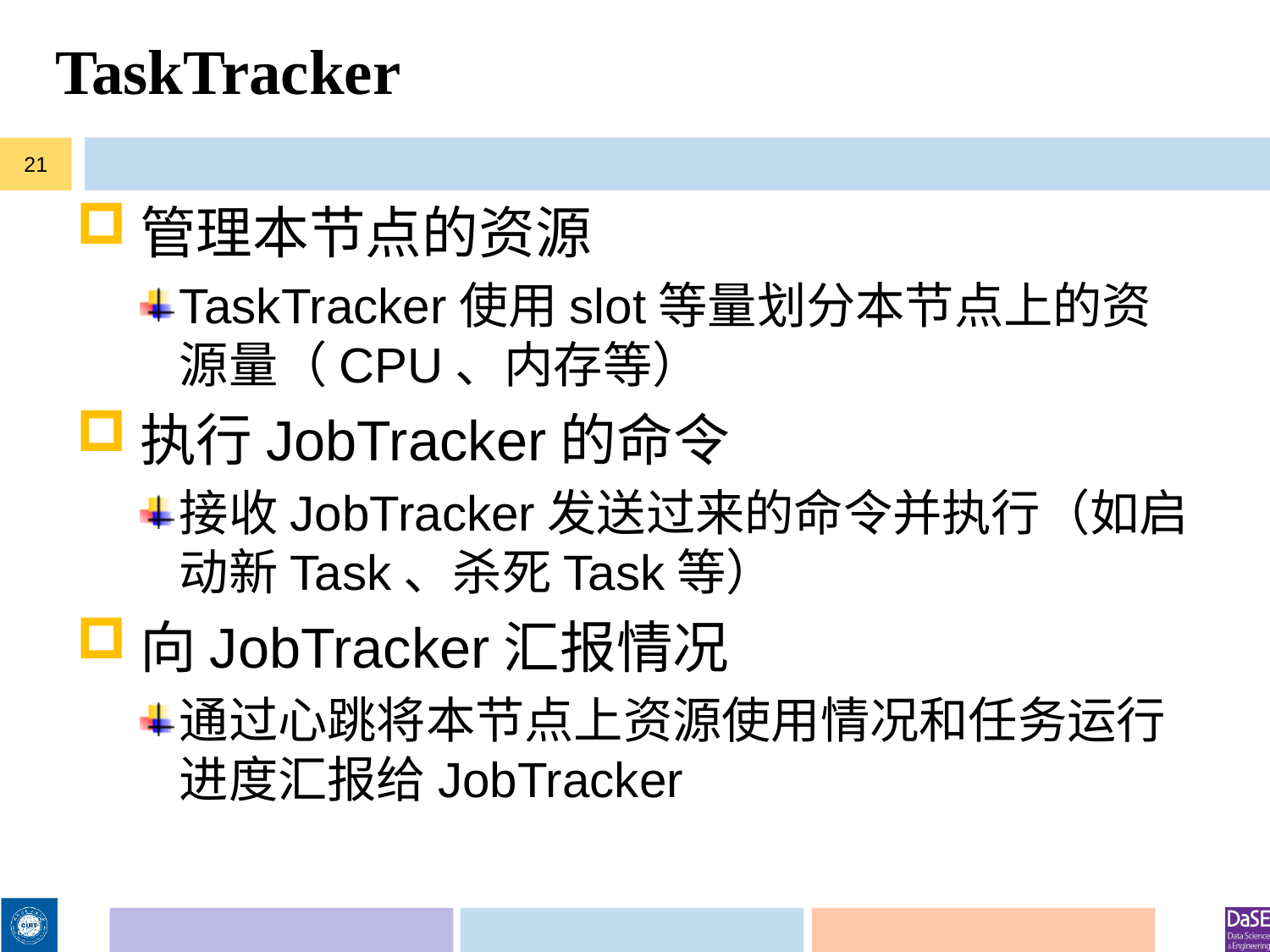

# TaskTracker
21
管理本节点的资源
TaskTracker使用slot等量划分本节点上的资源量（CPU、内存等）
执行JobTracker的命令
接收JobTracker发送过来的命令并执行（如启动新Task、杀死Task等）
向JobTracker汇报情况
通过心跳将本节点上资源使用情况和任务运行进度汇报给JobTracker